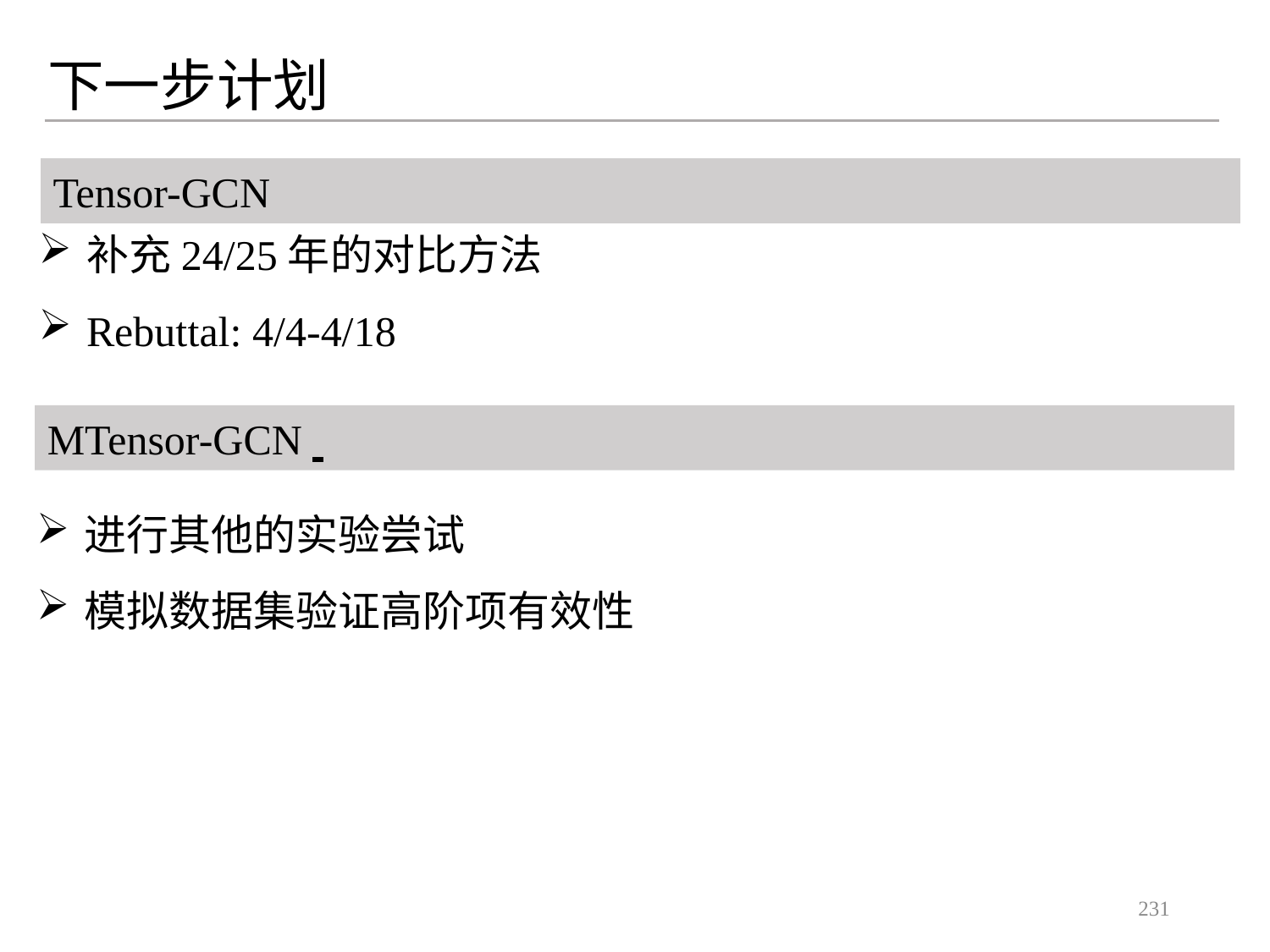

下一步计划

补充24/25年的对比方法
Rebuttal: 4/4-4/18
Tensor-GCN
MTensor-GCN
进行其他的实验尝试
模拟数据集验证高阶项有效性

231